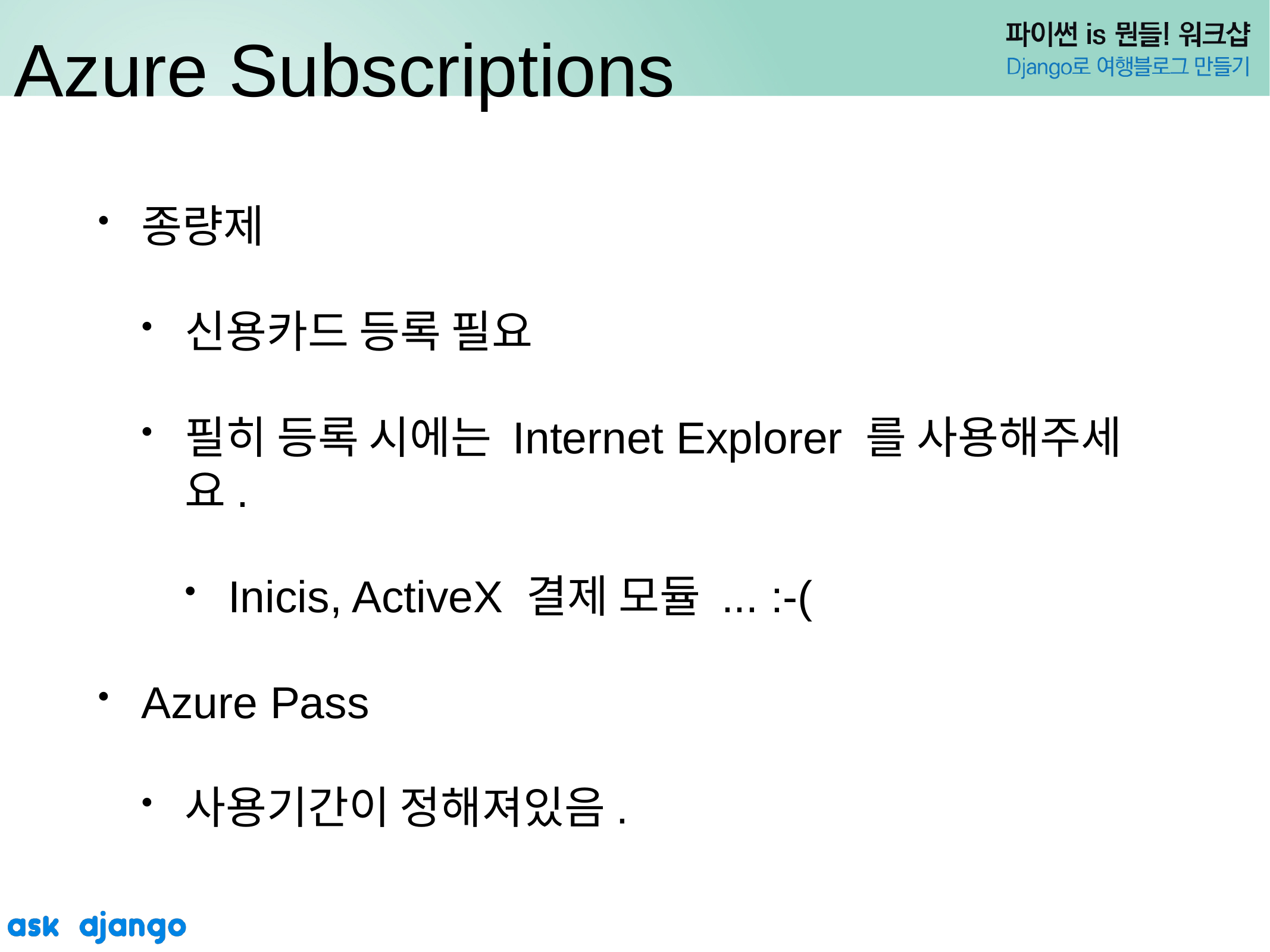

# Azure Subscriptions
종량제
신용카드 등록 필요
필히 등록 시에는 Internet Explorer 를 사용해주세요.
Inicis, ActiveX 결제 모듈 ... :-(
Azure Pass
사용기간이 정해져있음.